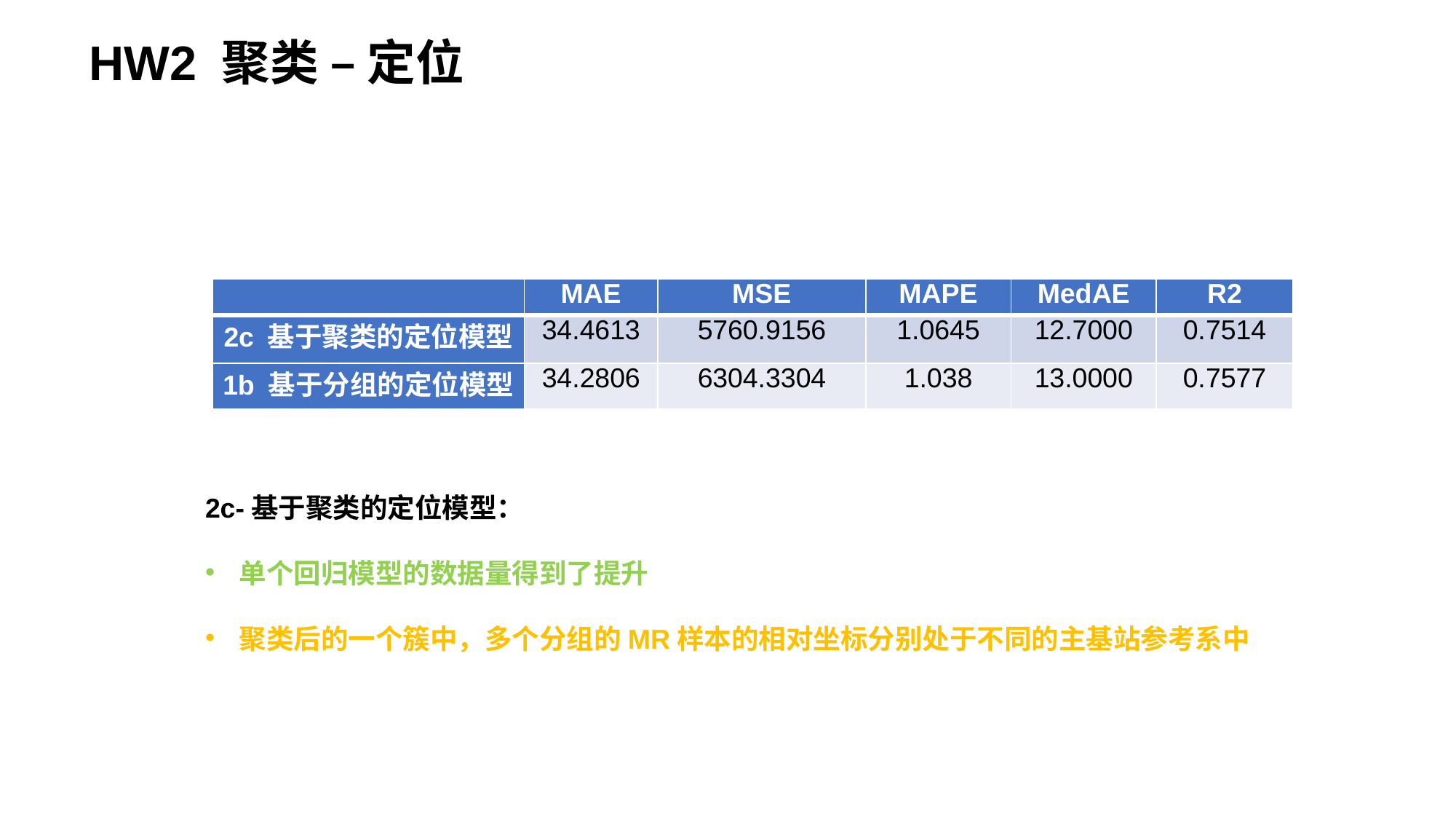

# HW2 聚类 – 定位
|  | MAE | MSE | MAPE | MedAE | R2 |
| --- | --- | --- | --- | --- | --- |
| 2c 基于聚类的定位模型 | 34.4613 | 5760.9156 | 1.0645 | 12.7000 | 0.7514 |
| 1b 基于分组的定位模型 | 34.2806 | 6304.3304 | 1.038 | 13.0000 | 0.7577 |
2c-基于聚类的定位模型：

单个回归模型的数据量得到了提升

聚类后的一个簇中，多个分组的MR样本的相对坐标分别处于不同的主基站参考系中